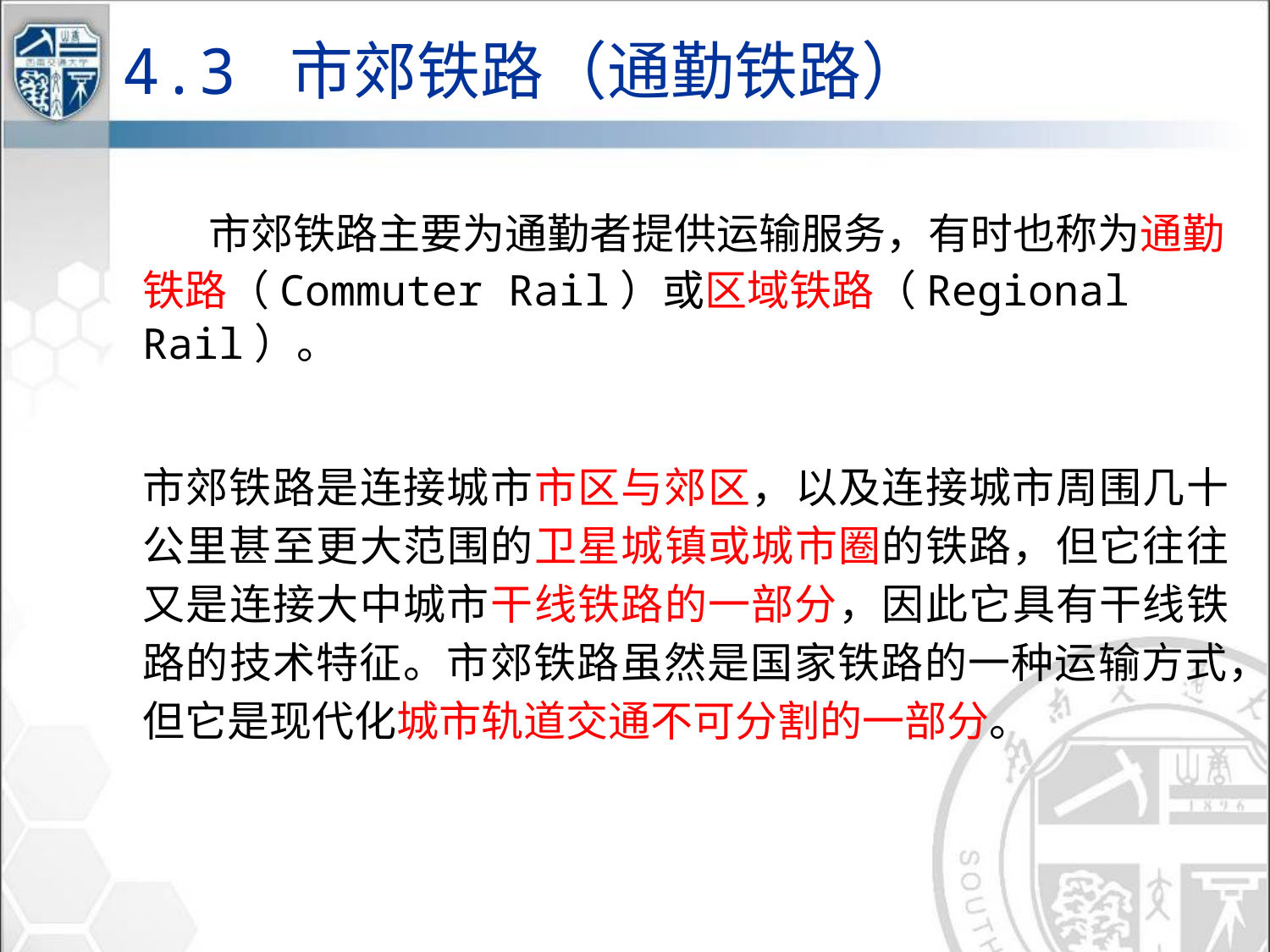

4.3 市郊铁路（通勤铁路）
     市郊铁路主要为通勤者提供运输服务，有时也称为通勤铁路（Commuter Rail）或区域铁路（Regional Rail）。

市郊铁路是连接城市市区与郊区，以及连接城市周围几十公里甚至更大范围的卫星城镇或城市圈的铁路，但它往往又是连接大中城市干线铁路的一部分，因此它具有干线铁路的技术特征。市郊铁路虽然是国家铁路的一种运输方式，但它是现代化城市轨道交通不可分割的一部分。